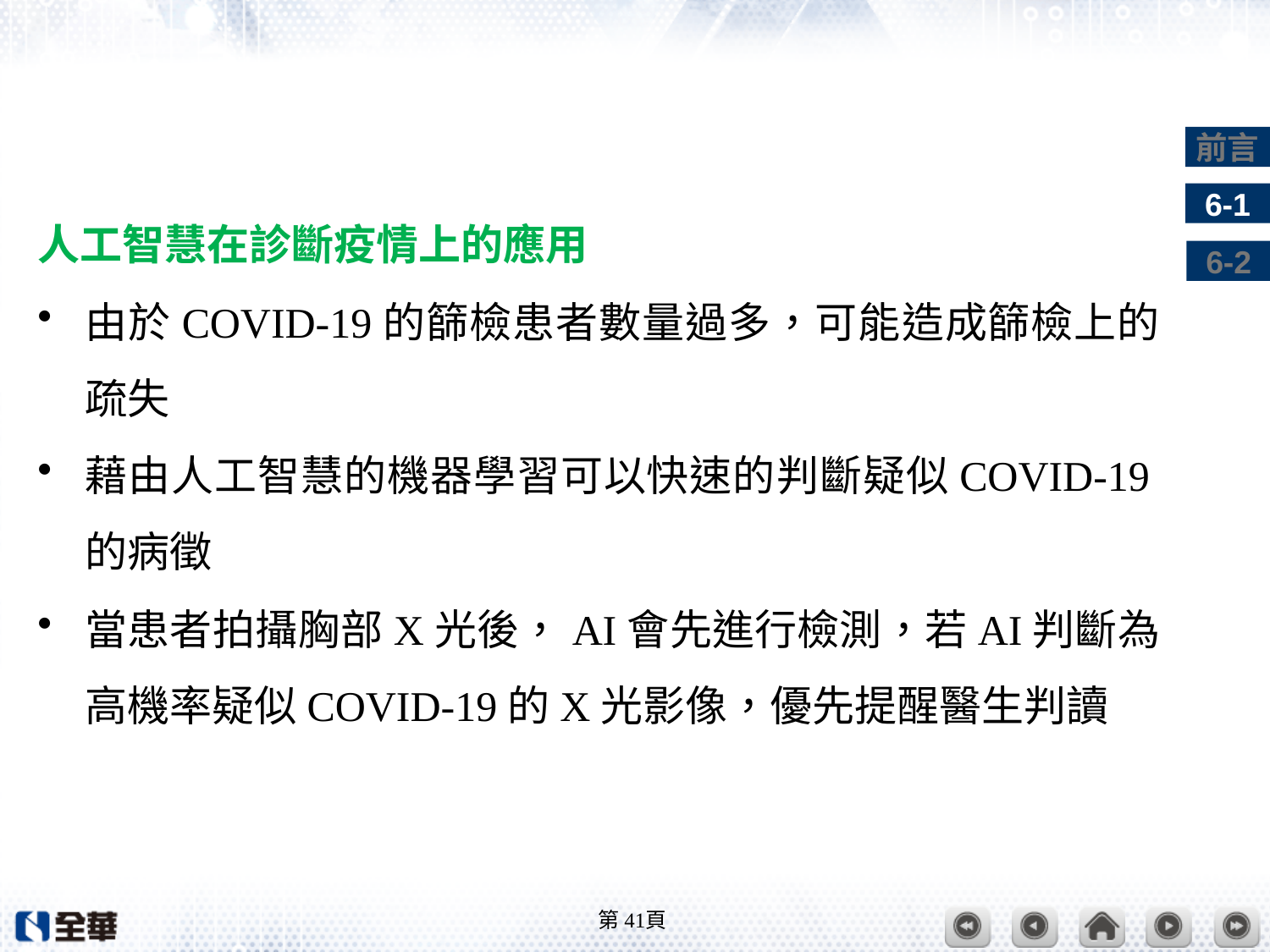

#
人工智慧在診斷疫情上的應用
由於COVID-19的篩檢患者數量過多，可能造成篩檢上的疏失
藉由人工智慧的機器學習可以快速的判斷疑似COVID-19的病徵
當患者拍攝胸部X光後，AI會先進行檢測，若AI判斷為高機率疑似COVID-19的X光影像，優先提醒醫生判讀